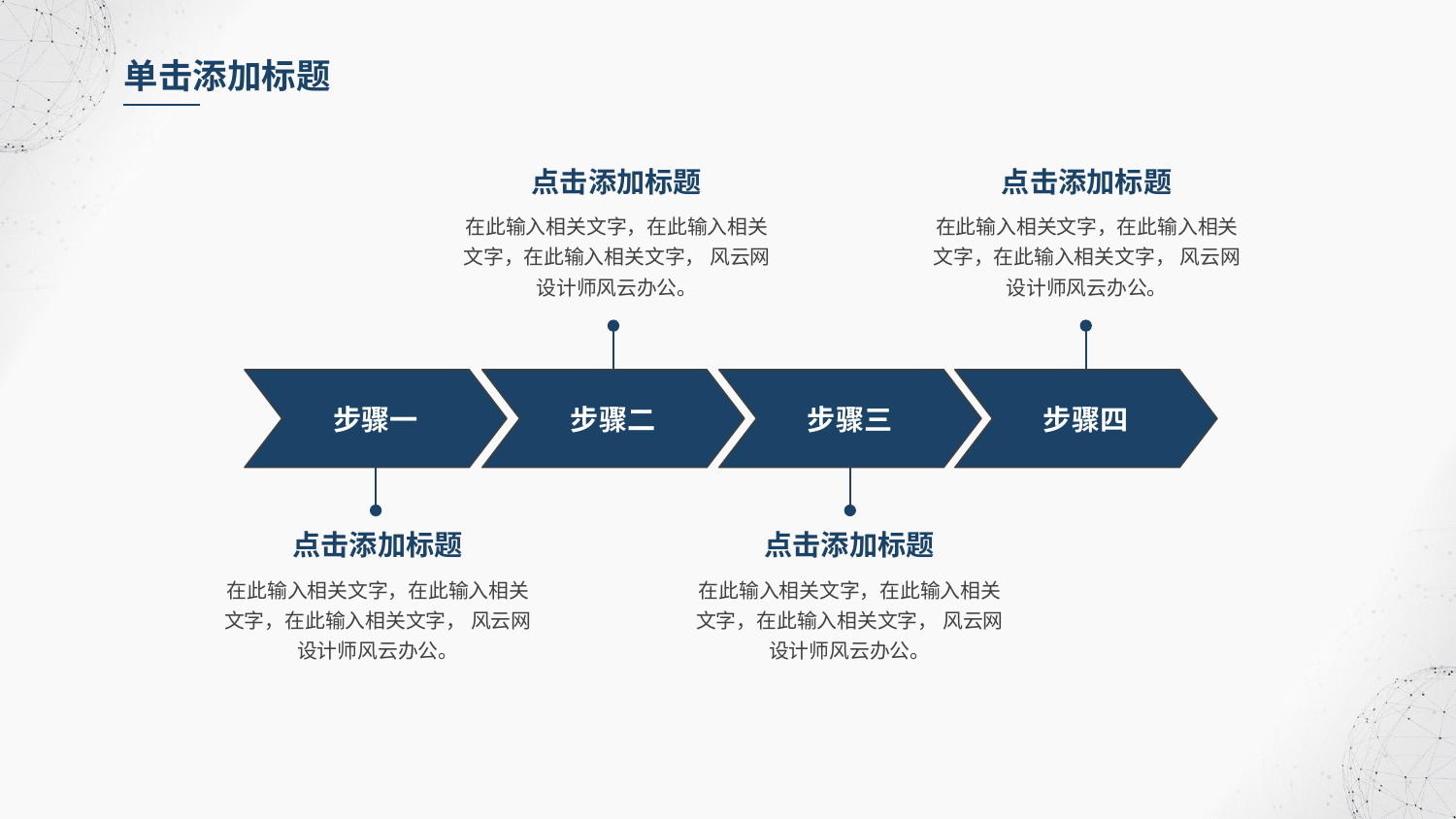

单击添加标题
点击添加标题
点击添加标题
在此输入相关文字，在此输入相关文字，在此输入相关文字， 风云网设计师风云办公。
在此输入相关文字，在此输入相关文字，在此输入相关文字， 风云网设计师风云办公。
步骤一
步骤二
步骤三
步骤四
点击添加标题
点击添加标题
在此输入相关文字，在此输入相关文字，在此输入相关文字， 风云网设计师风云办公。
在此输入相关文字，在此输入相关文字，在此输入相关文字， 风云网设计师风云办公。